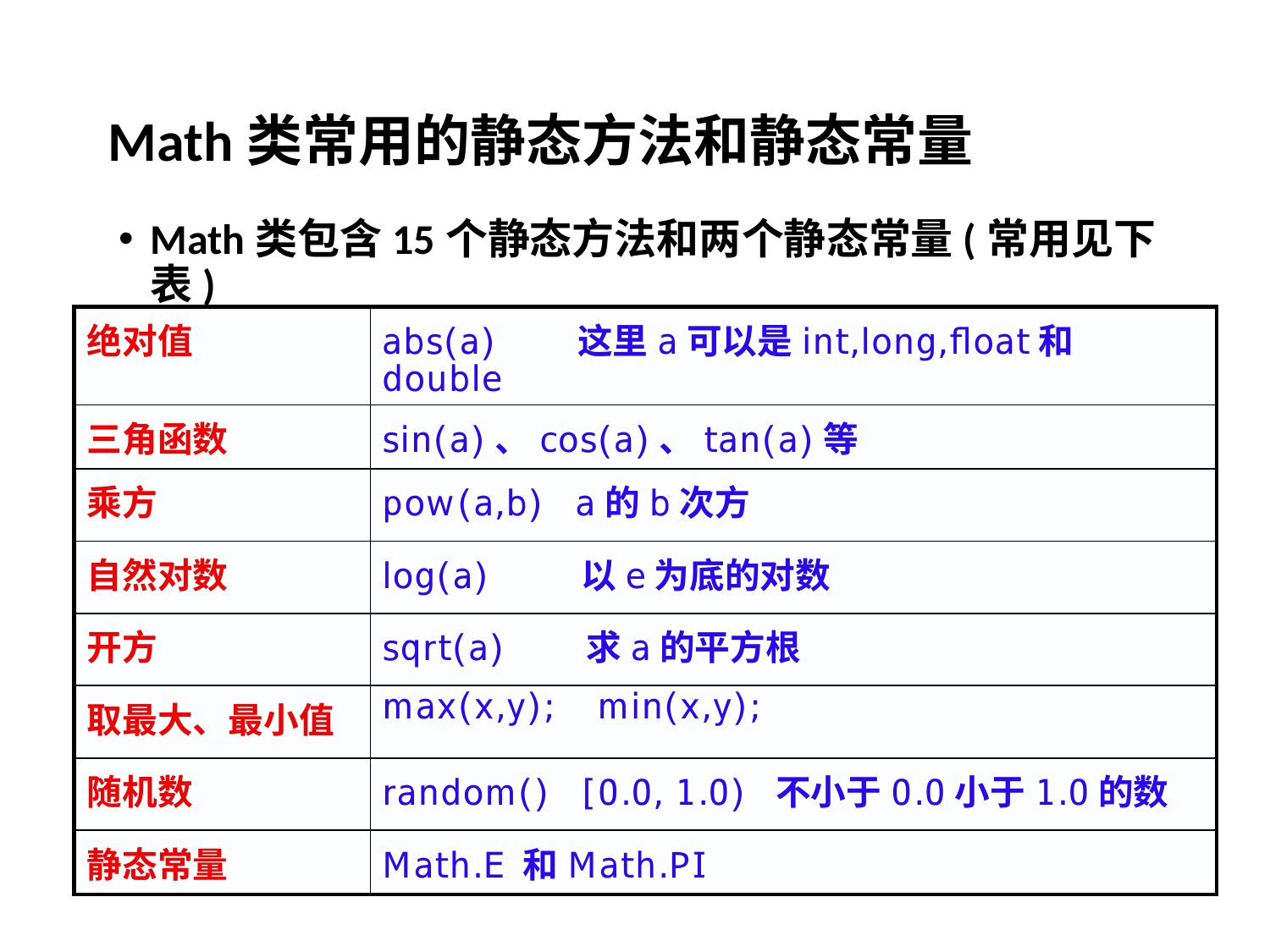

# Math类常用的静态方法和静态常量
Math类包含15个静态方法和两个静态常量(常用见下表)

| 绝对值 | abs(a) 这里a可以是int,long,float和double |
| --- | --- |
| 三角函数 | sin(a)、cos(a)、tan(a)等 |
| 乘方 | pow(a,b) a的b次方 |
| 自然对数 | log(a) 以e为底的对数 |
| 开方 | sqrt(a) 求a的平方根 |
| 取最大、最小值 | max(x,y); min(x,y); |
| 随机数 | random() [0.0, 1.0) 不小于0.0小于1.0的数 |
| 静态常量 | Math.E 和Math.PI |